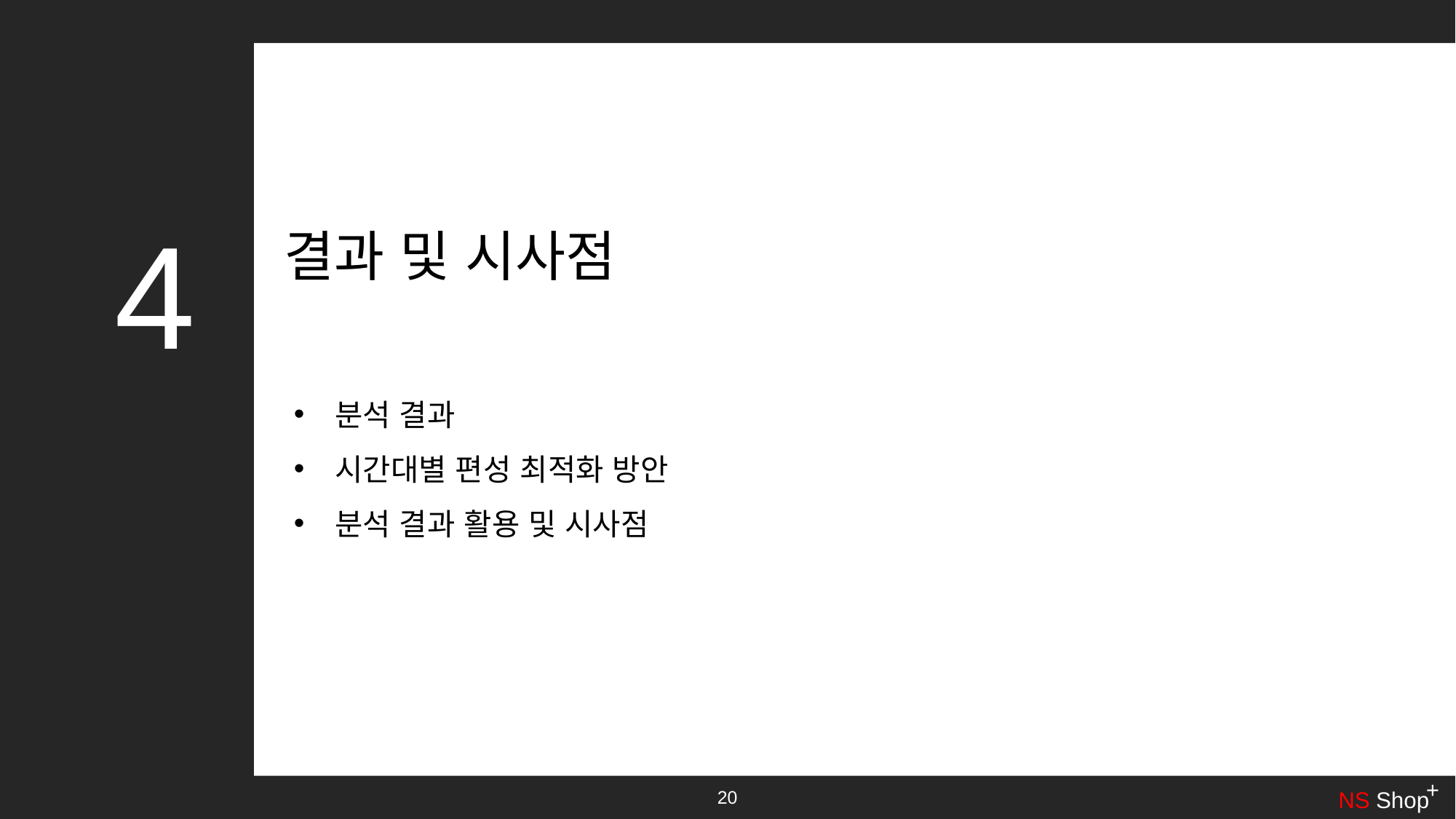

4
결과 및 시사점
분석 결과
시간대별 편성 최적화 방안
분석 결과 활용 및 시사점
+
NS Shop
20